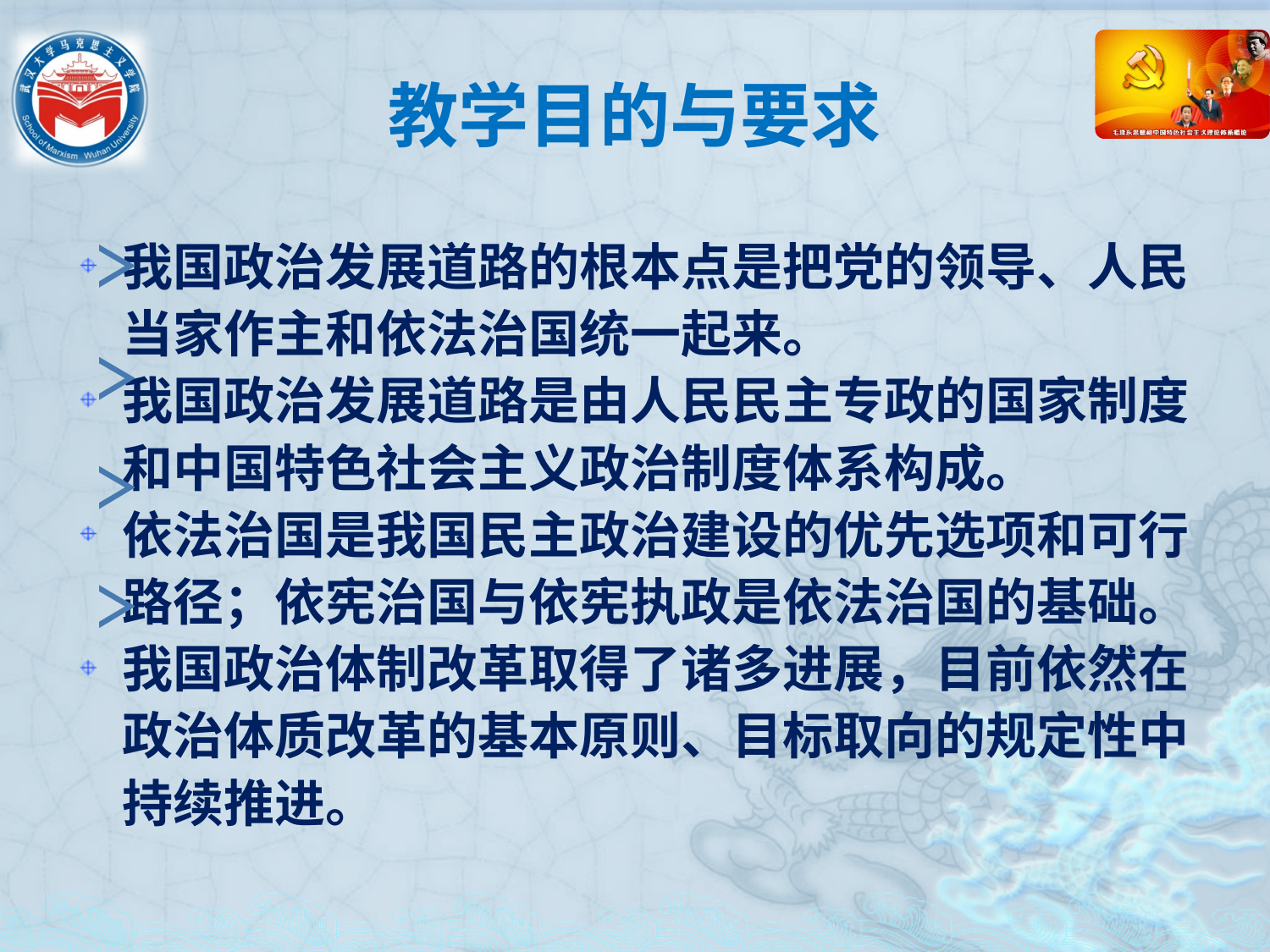

# 教学目的与要求
我国政治发展道路的根本点是把党的领导、人民当家作主和依法治国统一起来。
我国政治发展道路是由人民民主专政的国家制度和中国特色社会主义政治制度体系构成。
依法治国是我国民主政治建设的优先选项和可行路径；依宪治国与依宪执政是依法治国的基础。
我国政治体制改革取得了诸多进展，目前依然在政治体质改革的基本原则、目标取向的规定性中持续推进。